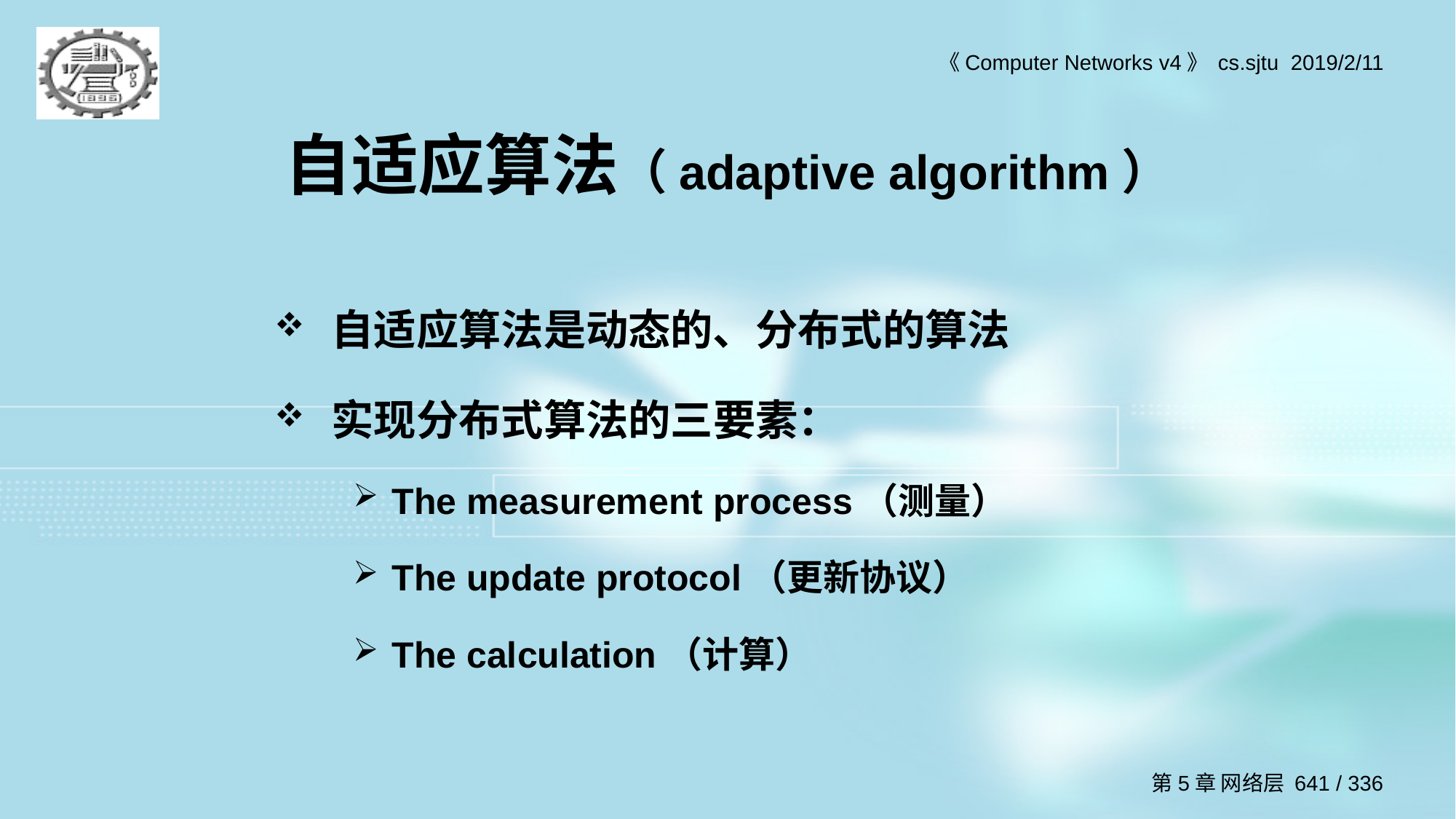

#
自适应算法（adaptive algorithm）
自适应算法是动态的、分布式的算法
实现分布式算法的三要素：
The measurement process（测量）
The update protocol（更新协议）
The calculation（计算）